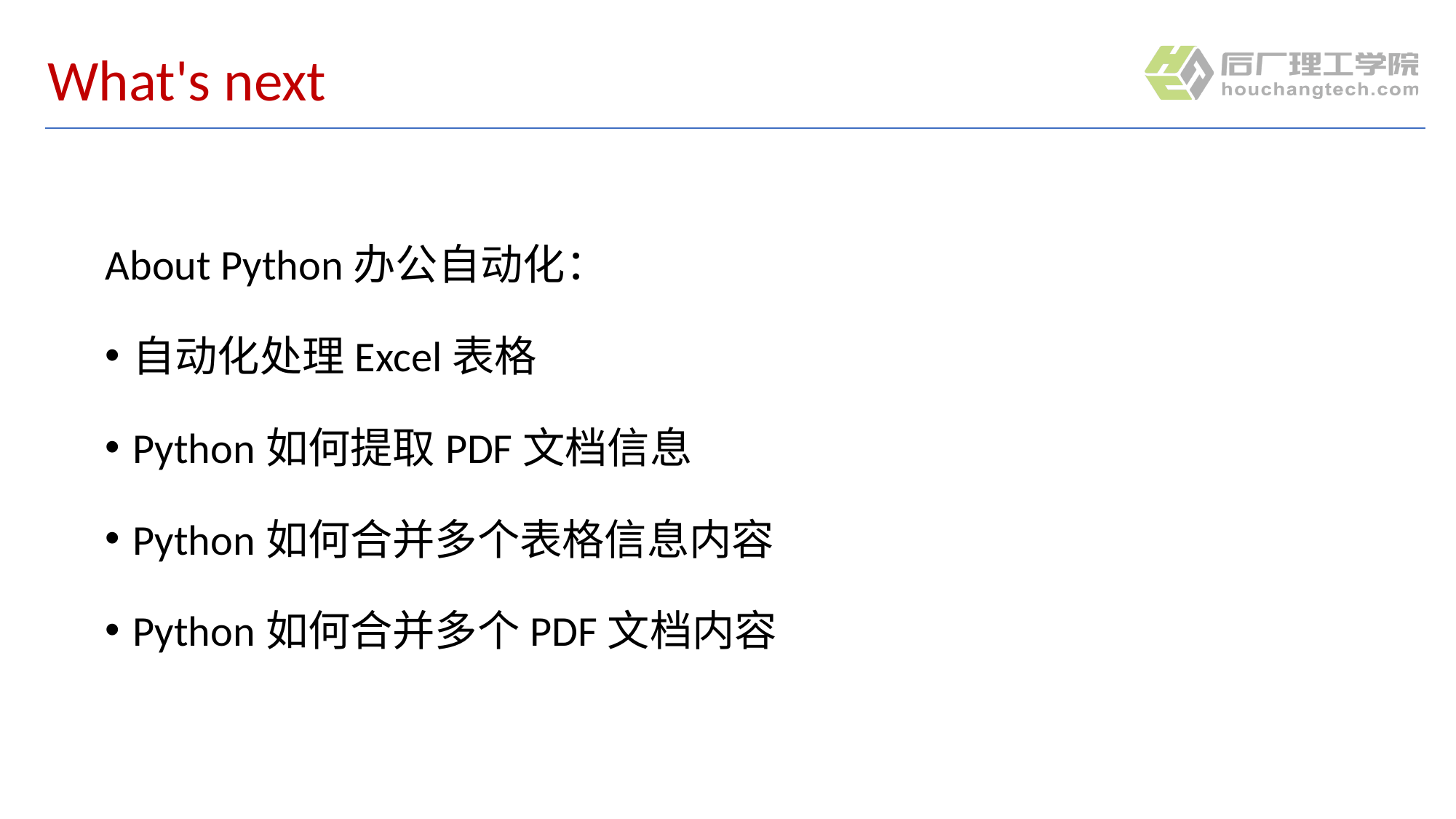

# What's next
About Python办公自动化：
自动化处理Excel表格
Python如何提取PDF文档信息
Python如何合并多个表格信息内容
Python如何合并多个PDF文档内容